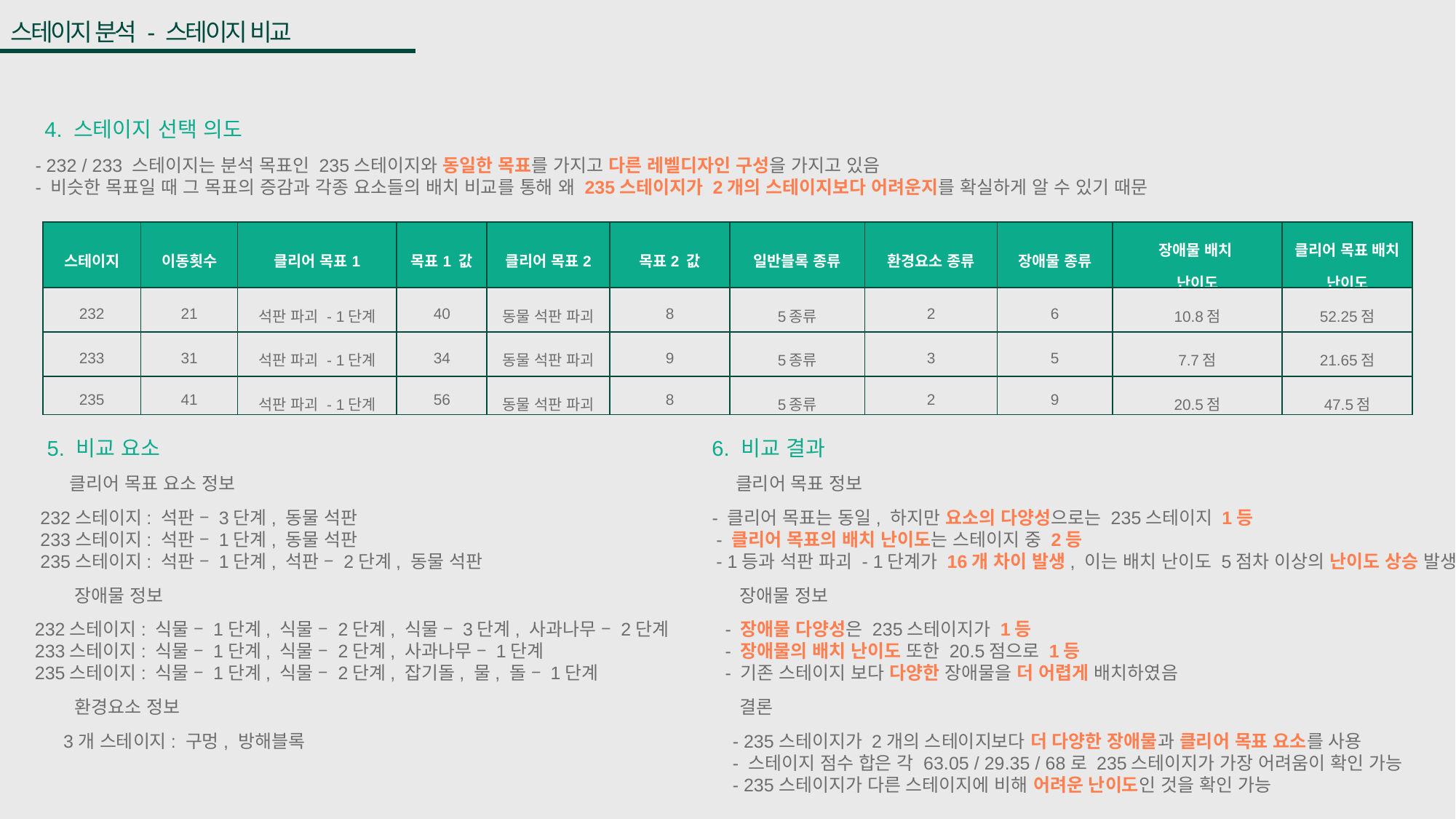

스테이지 분석 - 스테이지 비교
4. 스테이지 선택 의도
- 232 / 233 스테이지는 분석 목표인 235스테이지와 동일한 목표를 가지고 다른 레벨디자인 구성을 가지고 있음
- 비슷한 목표일 때 그 목표의 증감과 각종 요소들의 배치 비교를 통해 왜 235스테이지가 2개의 스테이지보다 어려운지를 확실하게 알 수 있기 때문
| 스테이지 | 이동횟수 | 클리어 목표1 | 목표1 값 | 클리어 목표2 | 목표2 값 | 일반블록 종류 | 환경요소 종류 | 장애물 종류 | 장애물 배치 난이도 | 클리어 목표 배치 난이도 |
| --- | --- | --- | --- | --- | --- | --- | --- | --- | --- | --- |
| 232 | 21 | 석판 파괴 - 1단계 | 40 | 동물 석판 파괴 | 8 | 5종류 | 2 | 6 | 10.8점 | 52.25점 |
| 233 | 31 | 석판 파괴 - 1단계 | 34 | 동물 석판 파괴 | 9 | 5종류 | 3 | 5 | 7.7점 | 21.65점 |
| 235 | 41 | 석판 파괴 - 1단계 | 56 | 동물 석판 파괴 | 8 | 5종류 | 2 | 9 | 20.5점 | 47.5점 |
5. 비교 요소
클리어 목표 요소 정보
232스테이지: 석판 – 3단계, 동물 석판
233스테이지: 석판 – 1단계, 동물 석판
235스테이지: 석판 – 1단계, 석판 – 2단계, 동물 석판
장애물 정보
232스테이지: 식물 – 1단계, 식물 – 2단계, 식물 – 3단계, 사과나무 – 2단계
233스테이지: 식물 – 1단계, 식물 – 2단계, 사과나무 – 1단계
235스테이지: 식물 – 1단계, 식물 – 2단계, 잡기돌, 물, 돌 – 1단계
환경요소 정보
3개 스테이지: 구멍, 방해블록
6. 비교 결과
클리어 목표 정보
 - 클리어 목표는 동일, 하지만 요소의 다양성으로는 235스테이지 1등
 - 클리어 목표의 배치 난이도는 스테이지 중 2등
 - 1등과 석판 파괴 - 1단계가 16개 차이 발생, 이는 배치 난이도 5점차 이상의 난이도 상승 발생
장애물 정보
- 장애물 다양성은 235스테이지가 1등
- 장애물의 배치 난이도 또한 20.5점으로 1등
- 기존 스테이지 보다 다양한 장애물을 더 어렵게 배치하였음
결론
- 235스테이지가 2개의 스테이지보다 더 다양한 장애물과 클리어 목표 요소를 사용
- 스테이지 점수 합은 각 63.05 / 29.35 / 68로 235스테이지가 가장 어려움이 확인 가능
- 235스테이지가 다른 스테이지에 비해 어려운 난이도인 것을 확인 가능